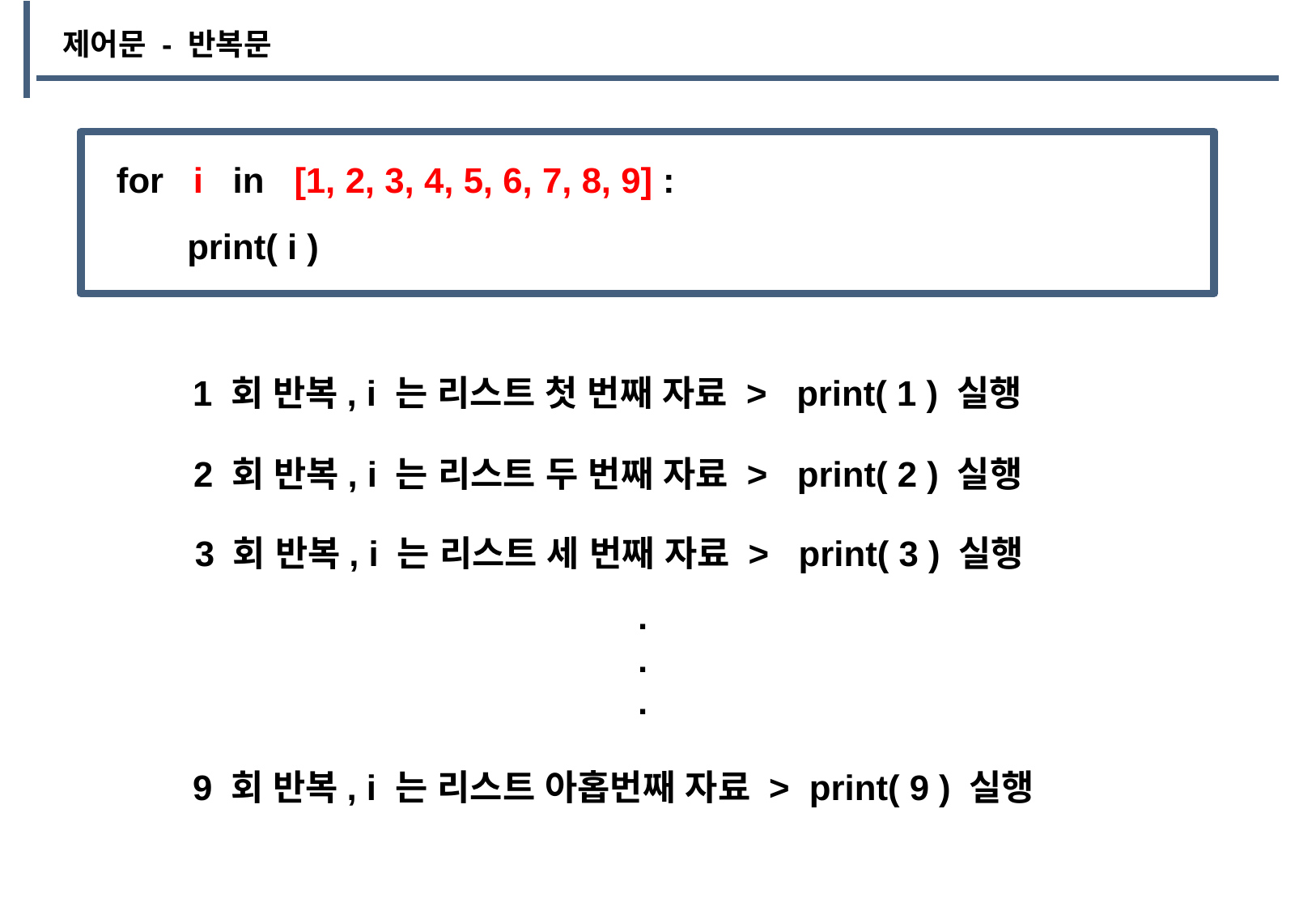

제어문 - 반복문

for   i   in   [1, 2, 3, 4, 5, 6, 7, 8, 9] :
print( i )
1 회 반복, i 는 리스트 첫 번째 자료 >   print( 1 ) 실행
2 회 반복, i 는 리스트 두 번째 자료 >   print( 2 ) 실행
3 회 반복, i 는 리스트 세 번째 자료 >   print( 3 ) 실행
.
.
.
9 회 반복, i 는 리스트 아홉번째 자료 >  print( 9 ) 실행